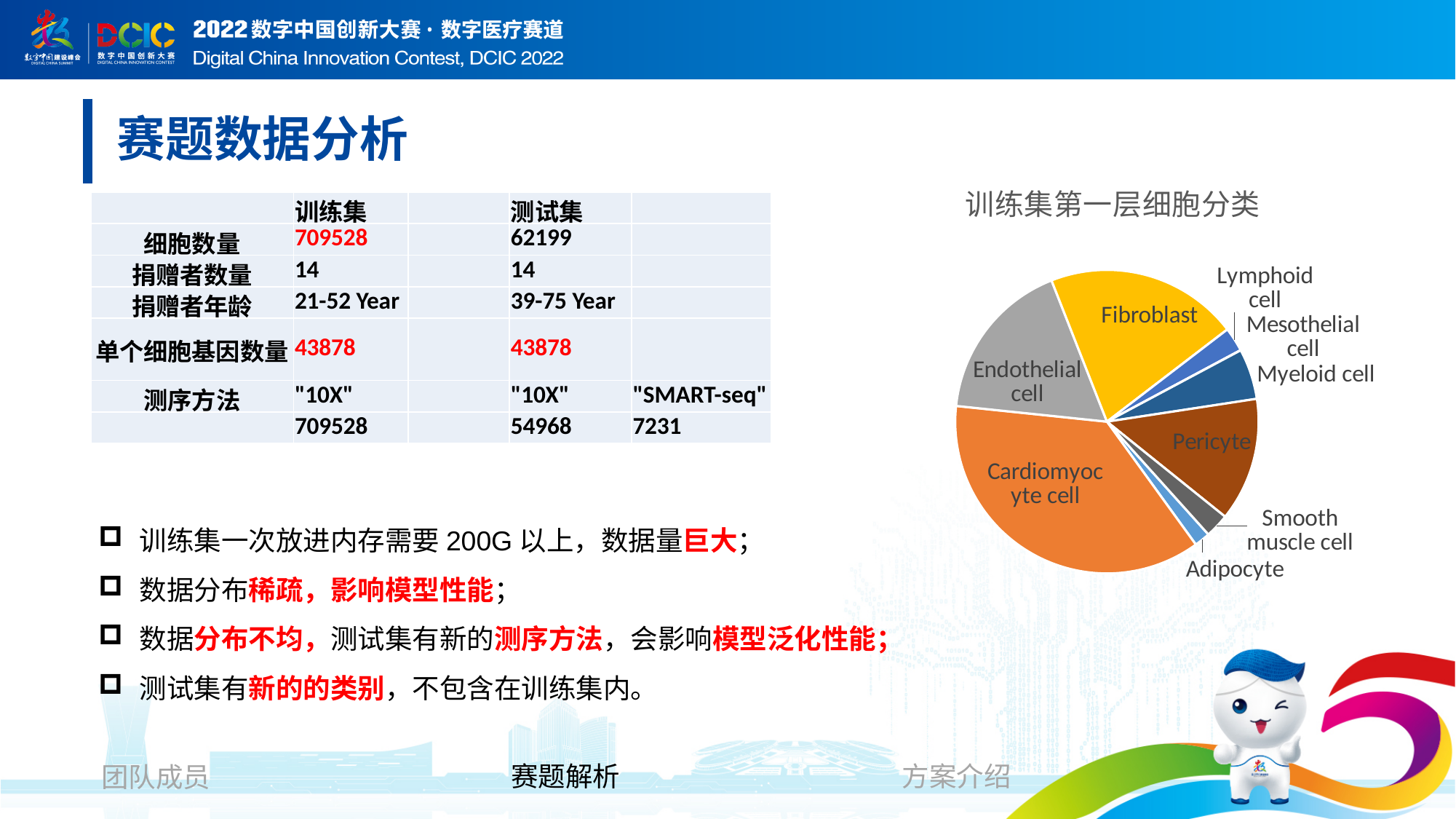

赛题数据分析

### Chart: 训练集第一层细胞分类

| Category |  |
|---|---|
| Adipocyte | 12003.0 |
| Cardiomyocyte cell | 259883.0 |
| Endothelial cell | 123403.0 |
| Fibroblast | 145842.0 |
| Lymphoid cell | 18315.0 |
| Mesothelial cell | 151.0 |
| Myeloid cell | 38218.0 |
| Pericyte | 93547.0 |
| Smooth muscle cell | 18166.0 |
|  | 训练集 |  | 测试集 |  |
| --- | --- | --- | --- | --- |
| 细胞数量 | 709528 |  | 62199 |  |
| 捐赠者数量 | 14 |  | 14 |  |
| 捐赠者年龄 | 21-52 Year |  | 39-75 Year |  |
| 单个细胞基因数量 | 43878 |  | 43878 |  |
| 测序方法 | "10X" |  | "10X" | "SMART-seq" |
|  | 709528 |  | 54968 | 7231 |
训练集一次放进内存需要200G以上，数据量巨大；
数据分布稀疏，影响模型性能；
数据分布不均，测试集有新的测序方法，会影响模型泛化性能；
测试集有新的的类别，不包含在训练集内。
赛题解析
方案介绍
团队成员